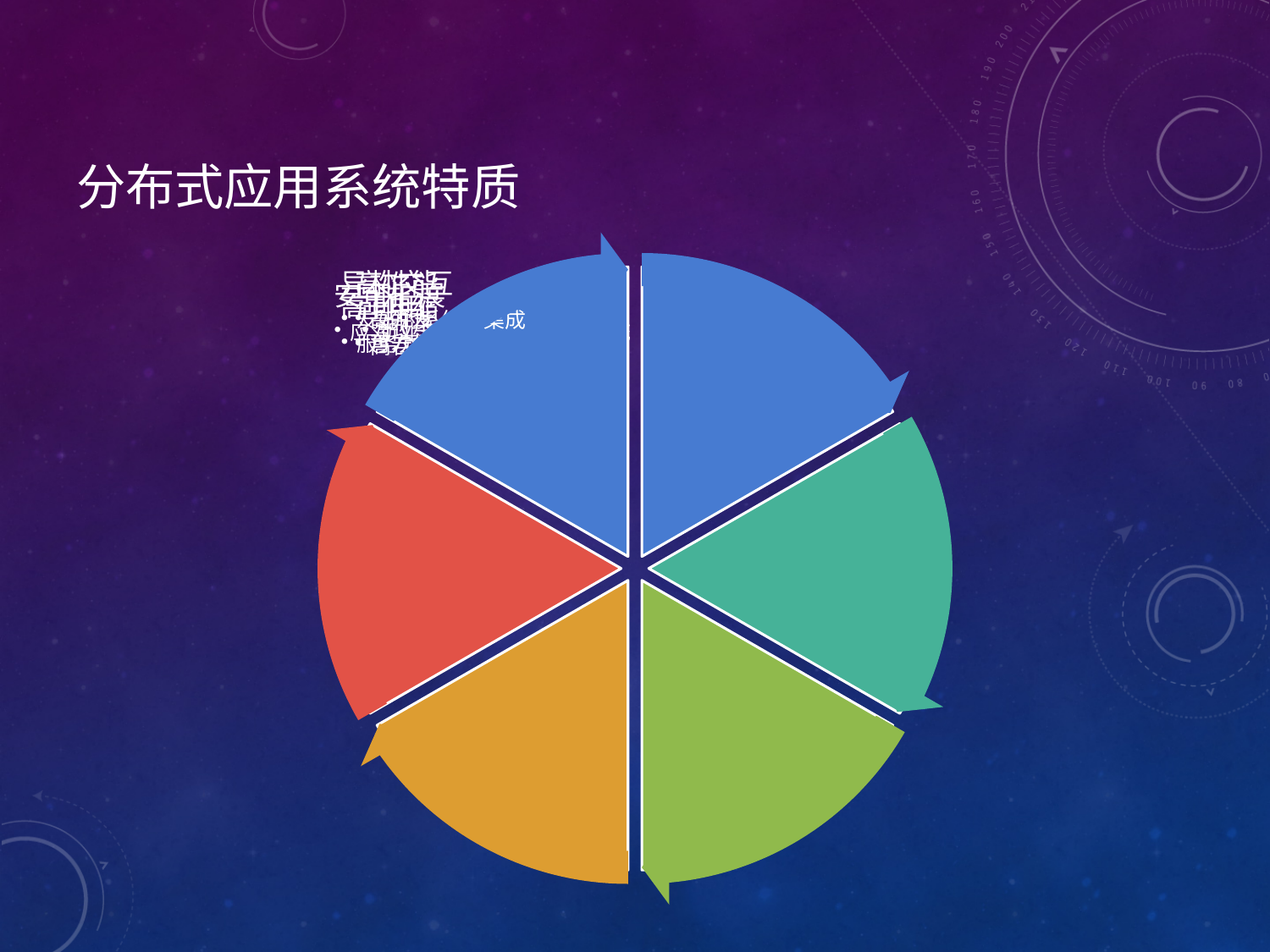

# 分布式应用系统特质
高性能
高并发
高吞吐
可扩展
新业务上线不影响生产系统
可伸缩
可方便地增减服务节点
高可用
服务冗余与Fail Over
安全
应对攻击与窃密
异构交互
友好的系统间集成